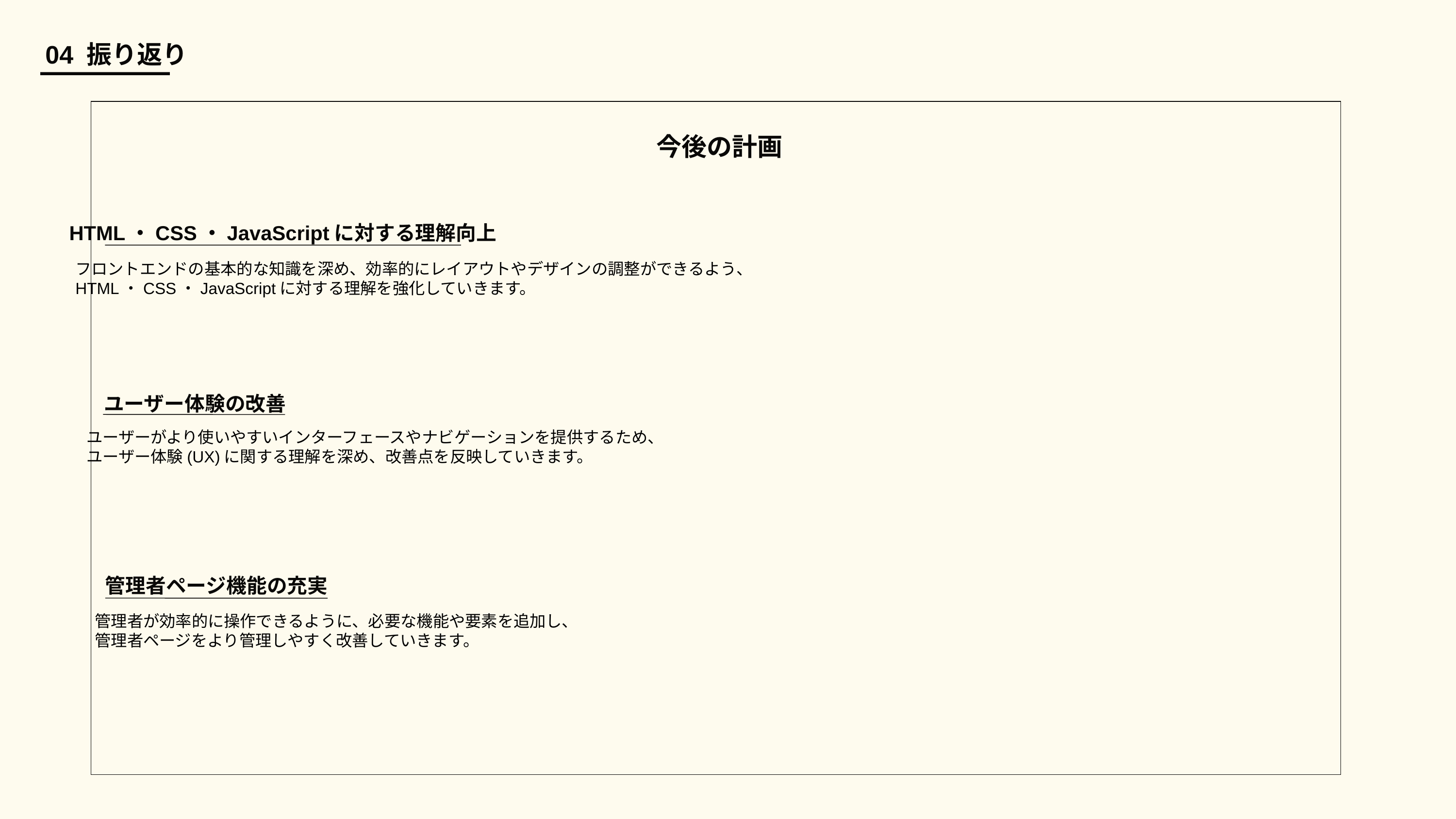

04 振り返り

今後の計画
HTML・CSS・JavaScriptに対する理解向上

フロントエンドの基本的な知識を深め、効率的にレイアウトやデザインの調整ができるよう、
HTML・CSS・JavaScriptに対する理解を強化していきます。
ユーザー体験の改善

ユーザーがより使いやすいインターフェースやナビゲーションを提供するため、
ユーザー体験(UX)に関する理解を深め、改善点を反映していきます。
管理者ページ機能の充実

管理者が効率的に操作できるように、必要な機能や要素を追加し、
管理者ページをより管理しやすく改善していきます。